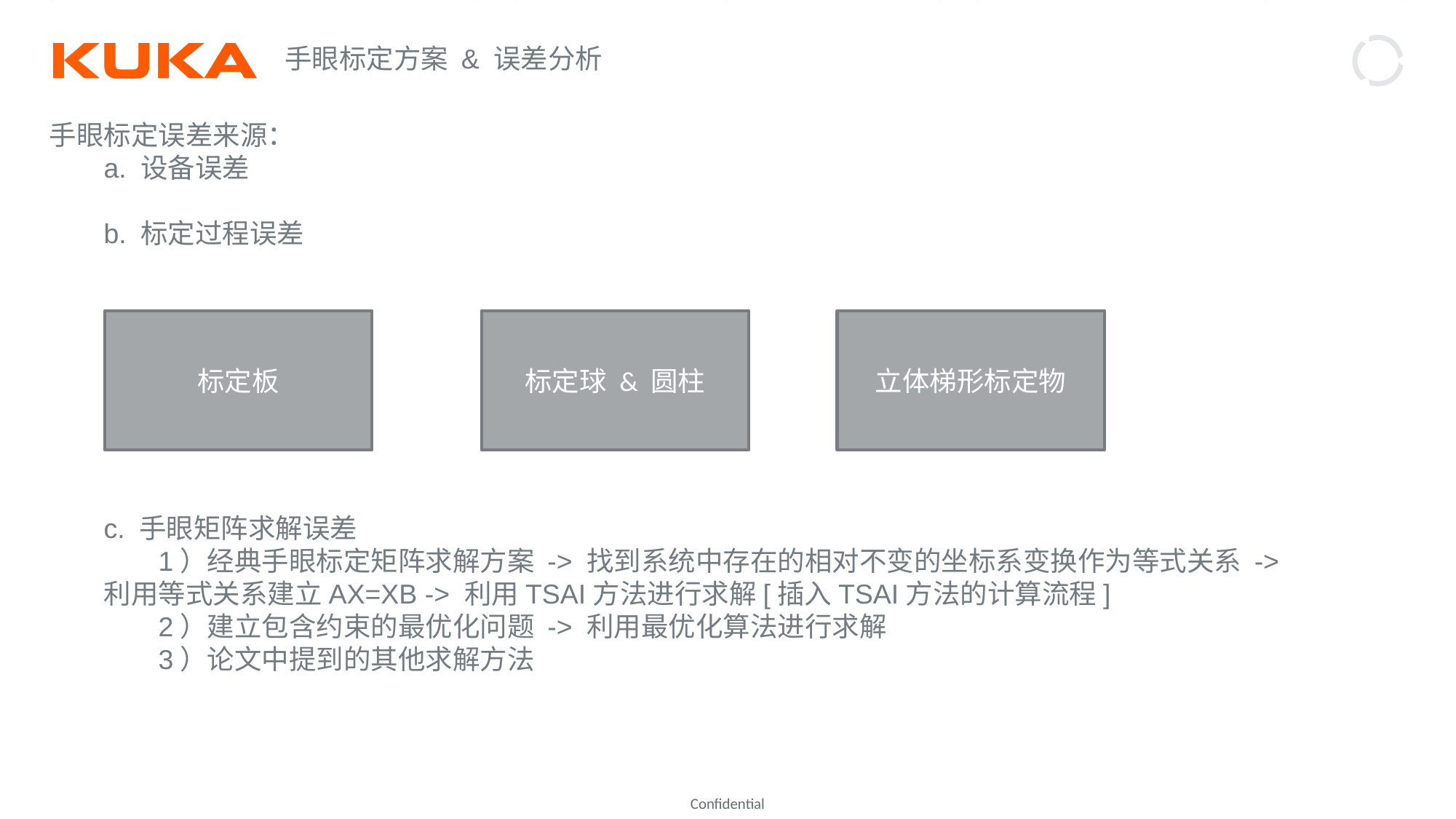

手眼标定方案 & 误差分析
手眼标定误差来源：
a. 设备误差

b. 标定过程误差

c. 手眼矩阵求解误差
1）经典手眼标定矩阵求解方案 -> 找到系统中存在的相对不变的坐标系变换作为等式关系 -> 利用等式关系建立AX=XB -> 利用TSAI方法进行求解[插入TSAI方法的计算流程]
2）建立包含约束的最优化问题 -> 利用最优化算法进行求解
3）论文中提到的其他求解方法
标定板
标定球 & 圆柱
立体梯形标定物